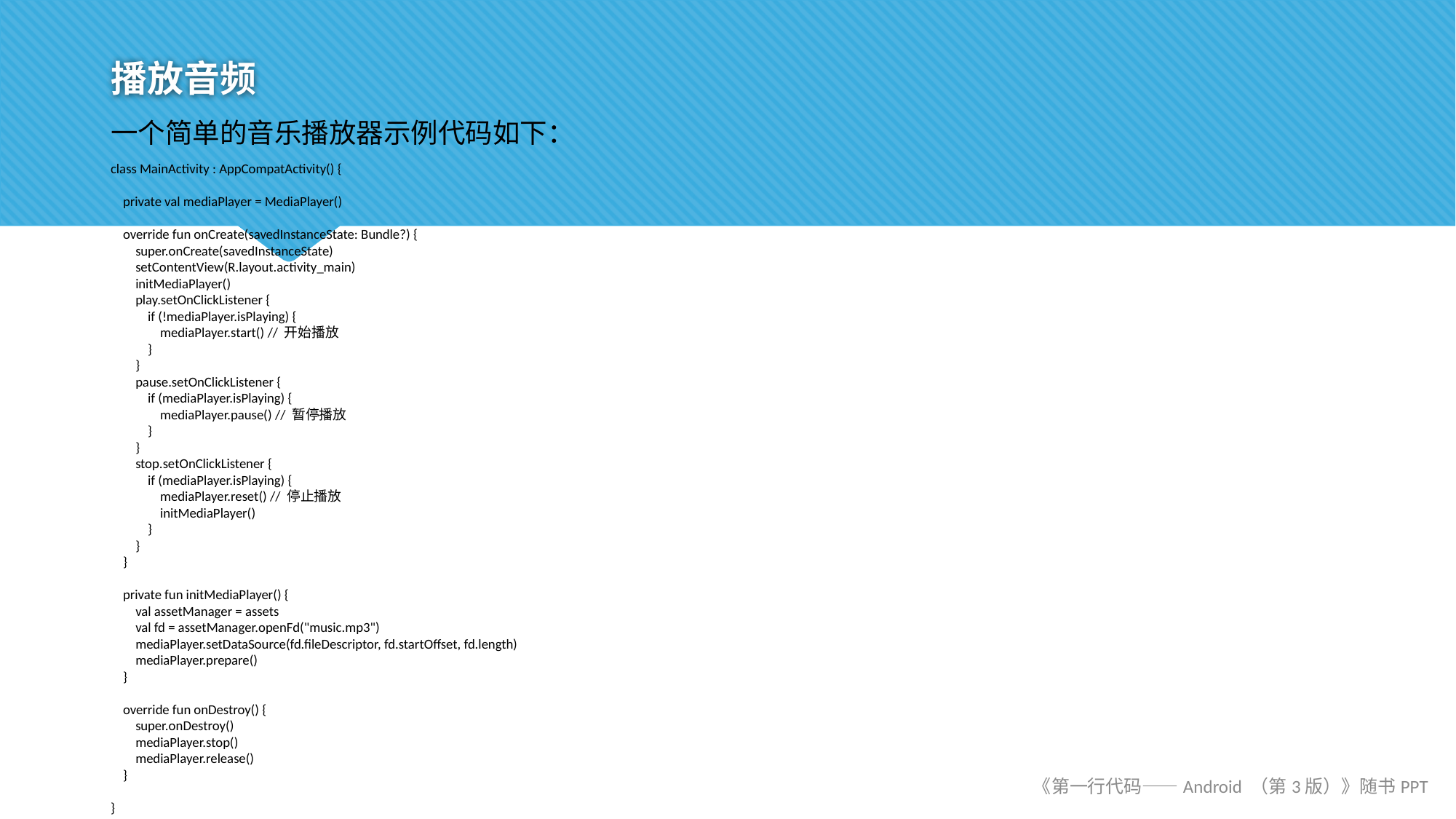

# 播放音频
一个简单的音乐播放器示例代码如下：
class MainActivity : AppCompatActivity() {

    private val mediaPlayer = MediaPlayer()

    override fun onCreate(savedInstanceState: Bundle?) {
        super.onCreate(savedInstanceState)
        setContentView(R.layout.activity_main)
        initMediaPlayer()
        play.setOnClickListener {
            if (!mediaPlayer.isPlaying) {
                mediaPlayer.start() // 开始播放
            }
        }
        pause.setOnClickListener {
            if (mediaPlayer.isPlaying) {
                mediaPlayer.pause() // 暂停播放
            }
        }
        stop.setOnClickListener {
            if (mediaPlayer.isPlaying) {
                mediaPlayer.reset() // 停止播放
                initMediaPlayer()
            }
        }
    }

    private fun initMediaPlayer() {
        val assetManager = assets
        val fd = assetManager.openFd("music.mp3")
        mediaPlayer.setDataSource(fd.fileDescriptor, fd.startOffset, fd.length)
        mediaPlayer.prepare()
    }

    override fun onDestroy() {
        super.onDestroy()
        mediaPlayer.stop()
        mediaPlayer.release()
    }

}